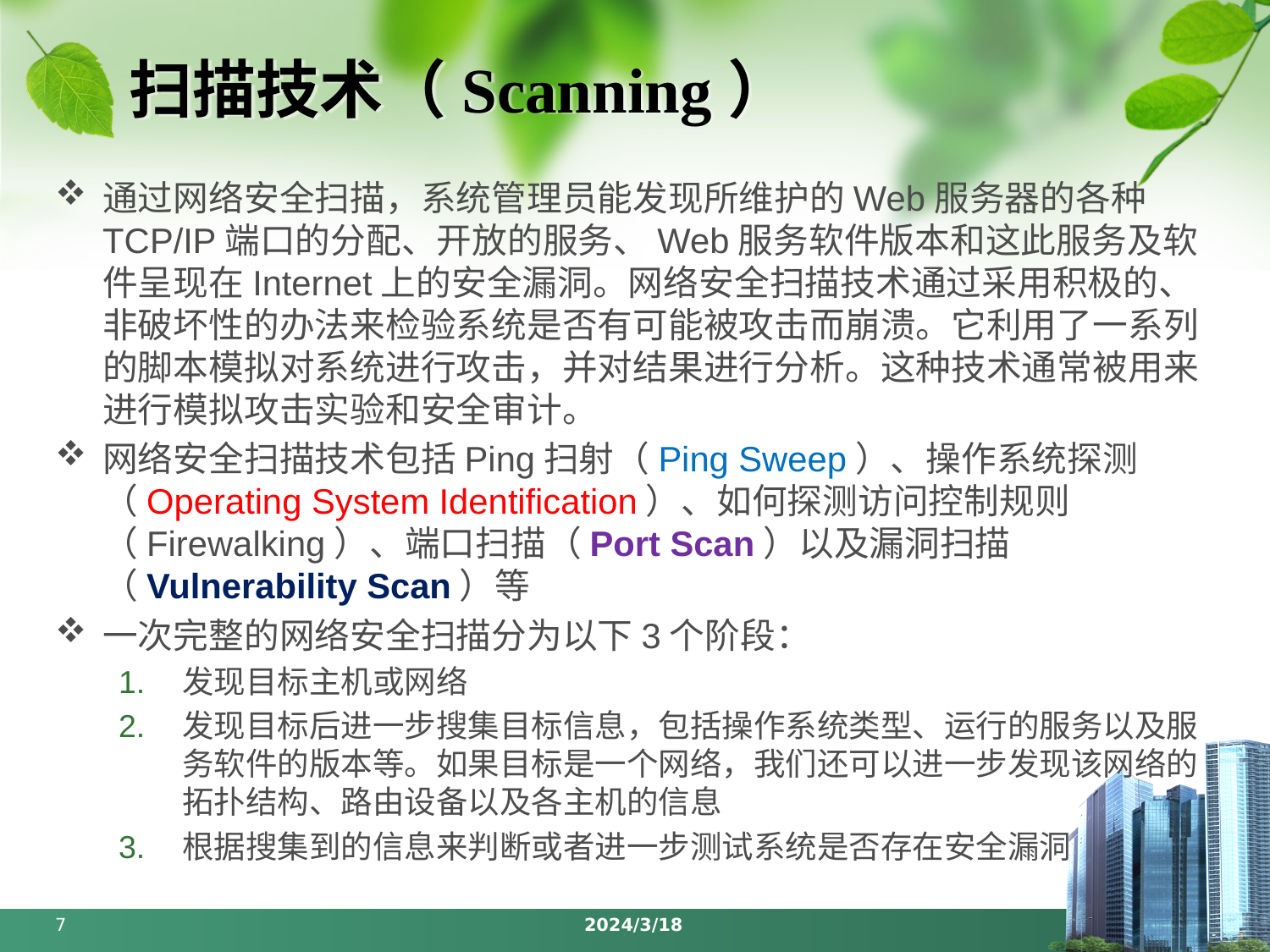

# 扫描技术（Scanning）
通过网络安全扫描，系统管理员能发现所维护的Web服务器的各种TCP/IP端口的分配、开放的服务、Web服务软件版本和这此服务及软件呈现在Internet上的安全漏洞。网络安全扫描技术通过采用积极的、非破坏性的办法来检验系统是否有可能被攻击而崩溃。它利用了一系列的脚本模拟对系统进行攻击，并对结果进行分析。这种技术通常被用来进行模拟攻击实验和安全审计。
网络安全扫描技术包括Ping扫射（Ping Sweep）、操作系统探测（Operating System Identification）、如何探测访问控制规则（Firewalking）、端口扫描（Port Scan）以及漏洞扫描（Vulnerability Scan）等
一次完整的网络安全扫描分为以下3个阶段：
发现目标主机或网络
发现目标后进一步搜集目标信息，包括操作系统类型、运行的服务以及服务软件的版本等。如果目标是一个网络，我们还可以进一步发现该网络的拓扑结构、路由设备以及各主机的信息
根据搜集到的信息来判断或者进一步测试系统是否存在安全漏洞

7
2024/3/18